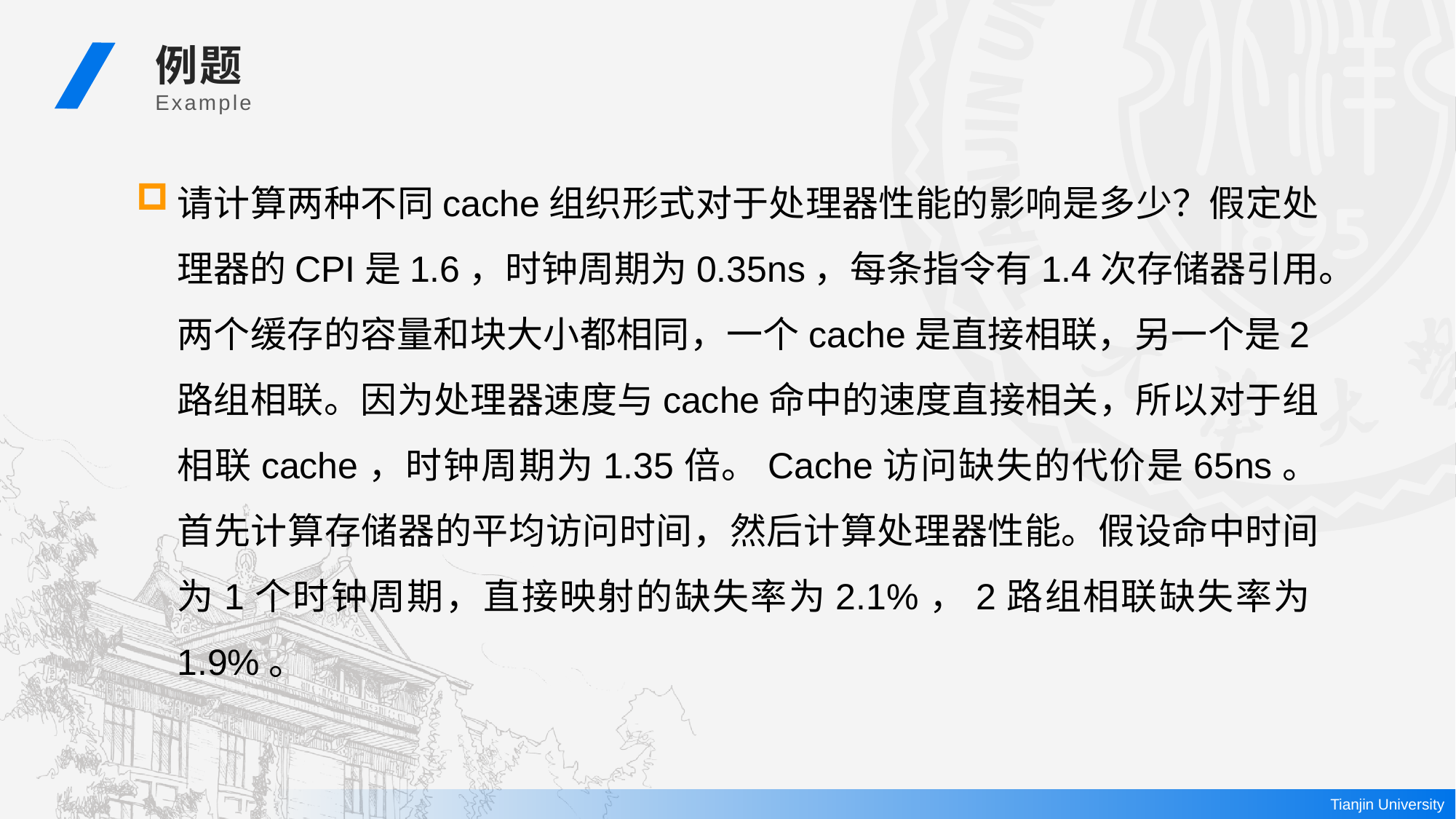

例题
  Example
请计算两种不同cache组织形式对于处理器性能的影响是多少？假定处理器的CPI是1.6，时钟周期为0.35ns，每条指令有1.4次存储器引用。两个缓存的容量和块大小都相同，一个cache是直接相联，另一个是2路组相联。因为处理器速度与cache命中的速度直接相关，所以对于组相联cache，时钟周期为1.35倍。Cache访问缺失的代价是65ns。首先计算存储器的平均访问时间，然后计算处理器性能。假设命中时间为1个时钟周期，直接映射的缺失率为2.1%，2路组相联缺失率为1.9%。